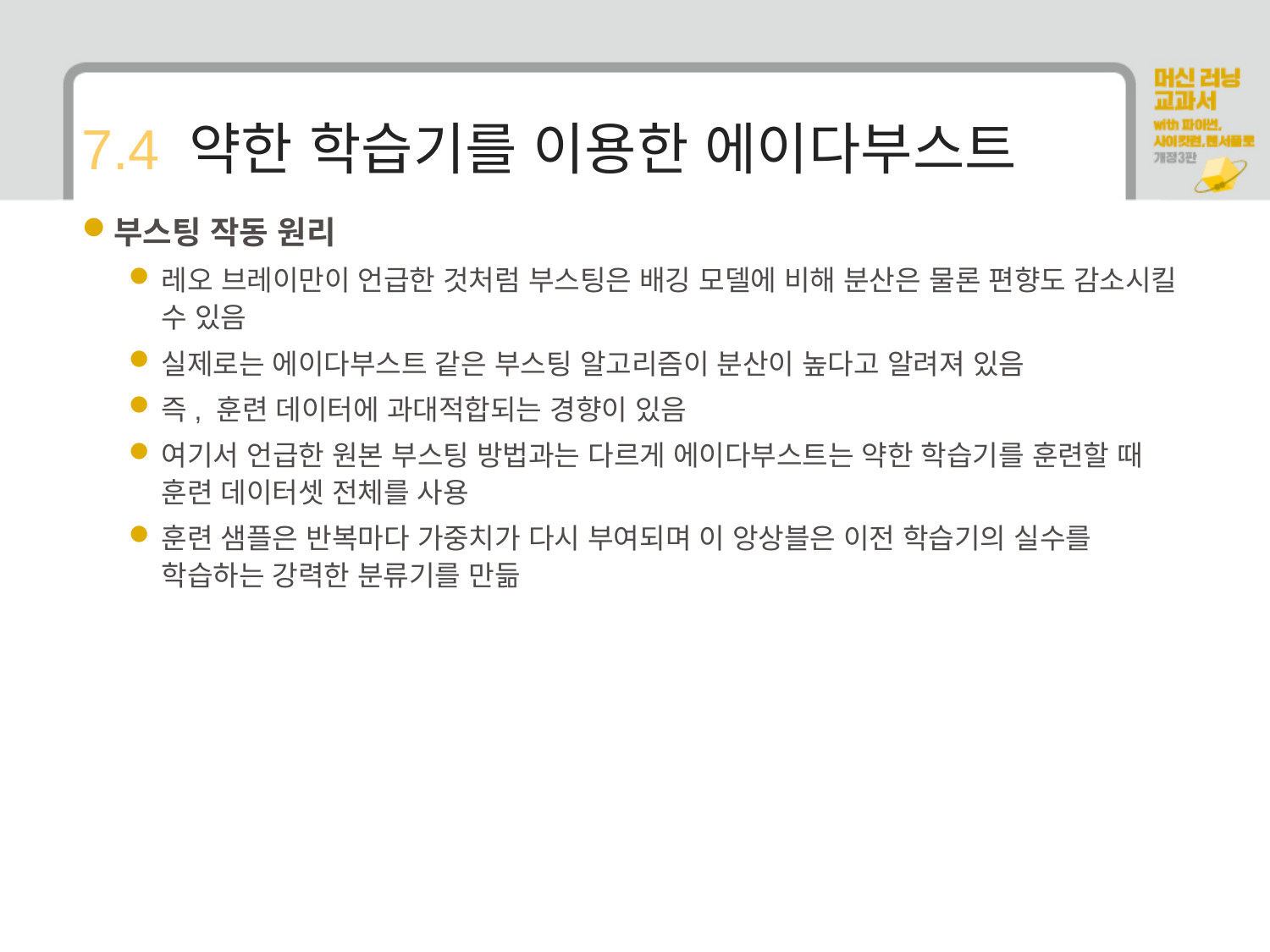

# 7.4 약한 학습기를 이용한 에이다부스트
부스팅 작동 원리
레오 브레이만이 언급한 것처럼 부스팅은 배깅 모델에 비해 분산은 물론 편향도 감소시킬 수 있음
실제로는 에이다부스트 같은 부스팅 알고리즘이 분산이 높다고 알려져 있음
즉, 훈련 데이터에 과대적합되는 경향이 있음
여기서 언급한 원본 부스팅 방법과는 다르게 에이다부스트는 약한 학습기를 훈련할 때 훈련 데이터셋 전체를 사용
훈련 샘플은 반복마다 가중치가 다시 부여되며 이 앙상블은 이전 학습기의 실수를 학습하는 강력한 분류기를 만듦